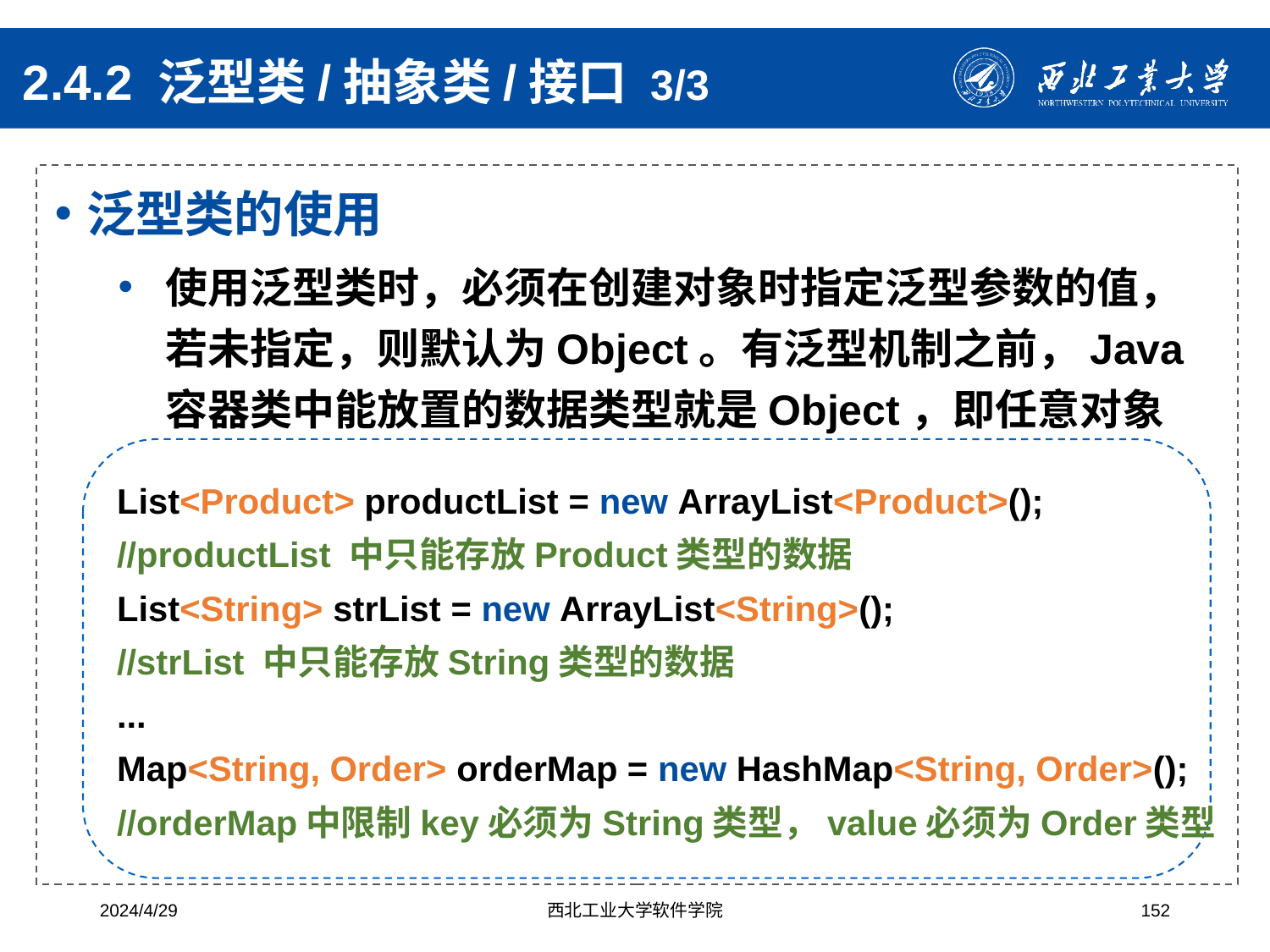

# 2.4.2 泛型类/抽象类/接口 3/3
泛型类的使用
使用泛型类时，必须在创建对象时指定泛型参数的值，若未指定，则默认为Object。有泛型机制之前，Java容器类中能放置的数据类型就是Object，即任意对象

List<Product> productList = new ArrayList<Product>();
//productList 中只能存放Product类型的数据
List<String> strList = new ArrayList<String>();
//strList 中只能存放String类型的数据
...
Map<String, Order> orderMap = new HashMap<String, Order>();
//orderMap中限制key必须为String类型，value必须为Order类型
2024/4/29
西北工业大学软件学院
152